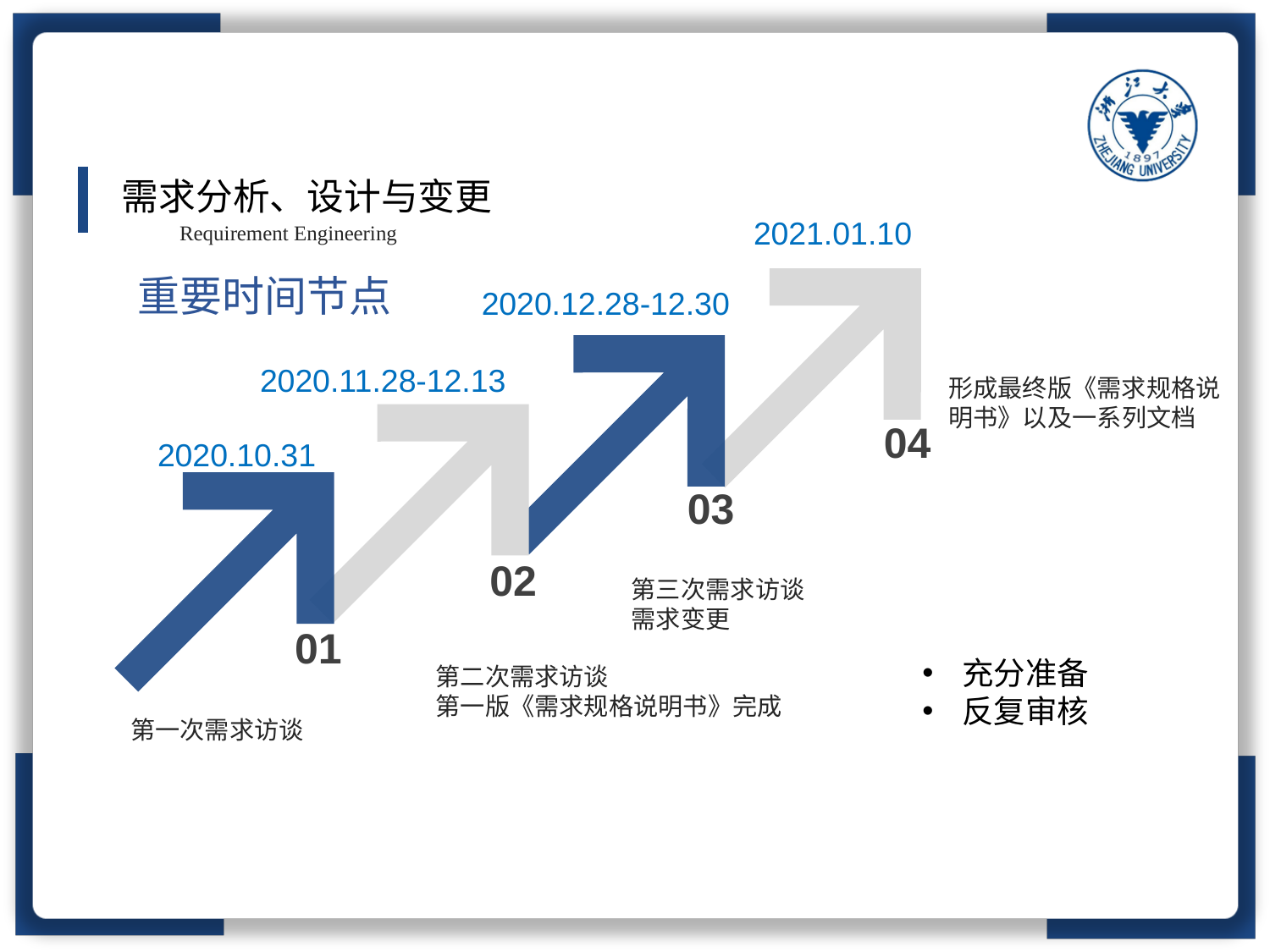

需求分析、设计与变更
2021.01.10
Requirement Engineering
重要时间节点

2020.12.28-12.30

2020.11.28-12.13
形成最终版《需求规格说
明书》以及一系列文档

04
2020.10.31

03
02
第三次需求访谈
需求变更
01
充分准备
反复审核
第二次需求访谈
第一版《需求规格说明书》完成
第一次需求访谈